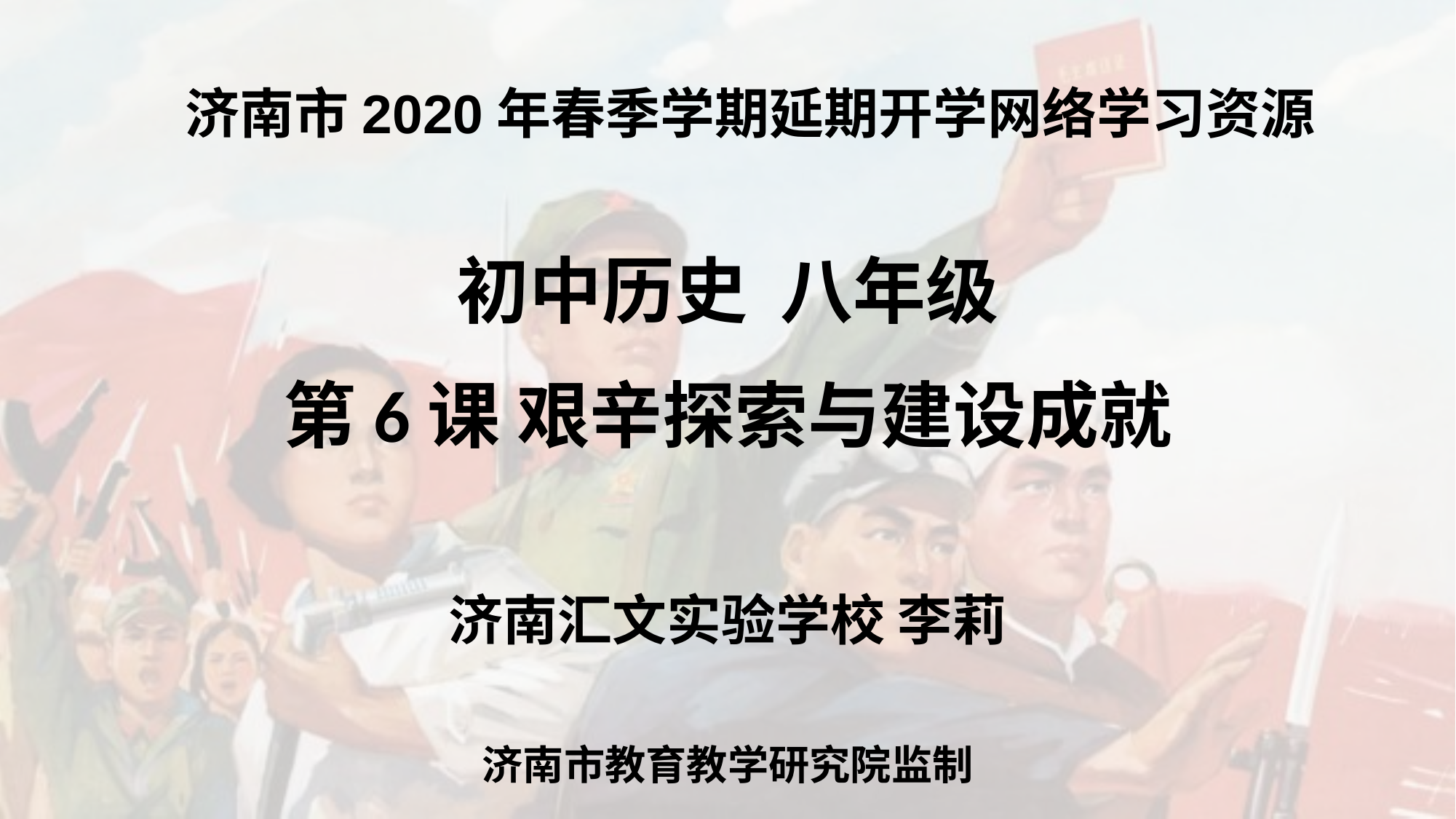

济南市2020年春季学期延期开学网络学习资源
初中历史  八年级
第6课 艰辛探索与建设成就

济南汇文实验学校 李莉

济南市教育教学研究院监制